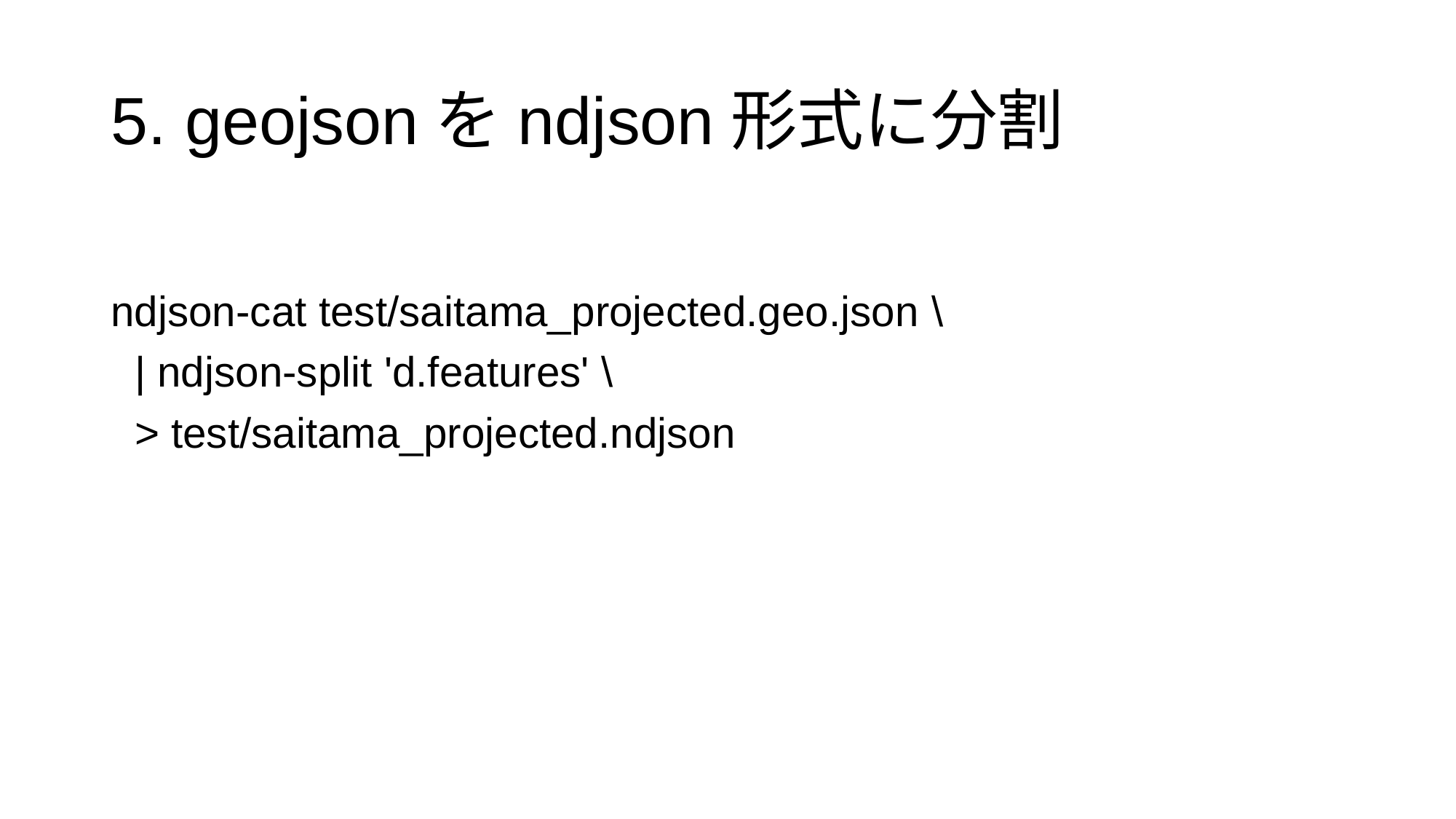

# 5. geojsonをndjson形式に分割

ndjson-cat test/saitama_projected.geo.json \
  | ndjson-split 'd.features' \
  > test/saitama_projected.ndjson